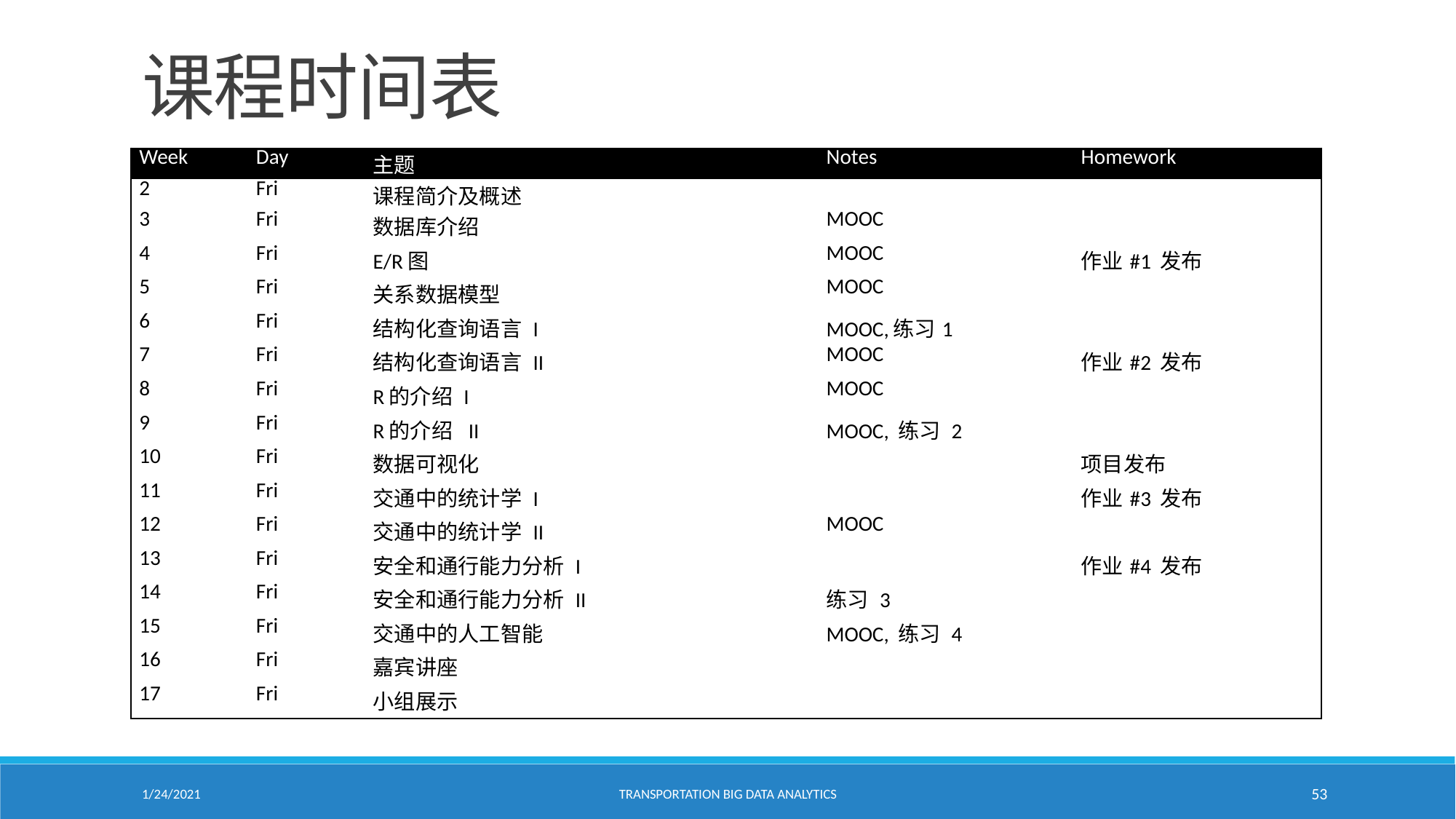

# 课程时间表
| Week | Day | 主题 | Notes | Homework |
| --- | --- | --- | --- | --- |
| 2 | Fri | 课程简介及概述 |  |  |
| 3 | Fri | 数据库介绍 | MOOC |  |
| 4 | Fri | E/R图 | MOOC | 作业#1 发布 |
| 5 | Fri | 关系数据模型 | MOOC |  |
| 6 | Fri | 结构化查询语言 I | MOOC,练习1 |  |
| 7 | Fri | 结构化查询语言 II | MOOC | 作业#2 发布 |
| 8 | Fri | R的介绍 I | MOOC |  |
| 9 | Fri | R的介绍 II | MOOC, 练习 2 |  |
| 10 | Fri | 数据可视化 |  | 项目发布 |
| 11 | Fri | 交通中的统计学 I |  | 作业#3 发布 |
| 12 | Fri | 交通中的统计学 II | MOOC |  |
| 13 | Fri | 安全和通行能力分析 I |  | 作业#4 发布 |
| 14 | Fri | 安全和通行能力分析 II | 练习 3 |  |
| 15 | Fri | 交通中的人工智能 | MOOC, 练习 4 |  |
| 16 | Fri | 嘉宾讲座 |  |  |
| 17 | Fri | 小组展示 |  |  |
1/24/2021
Transportation Big Data Analytics
53